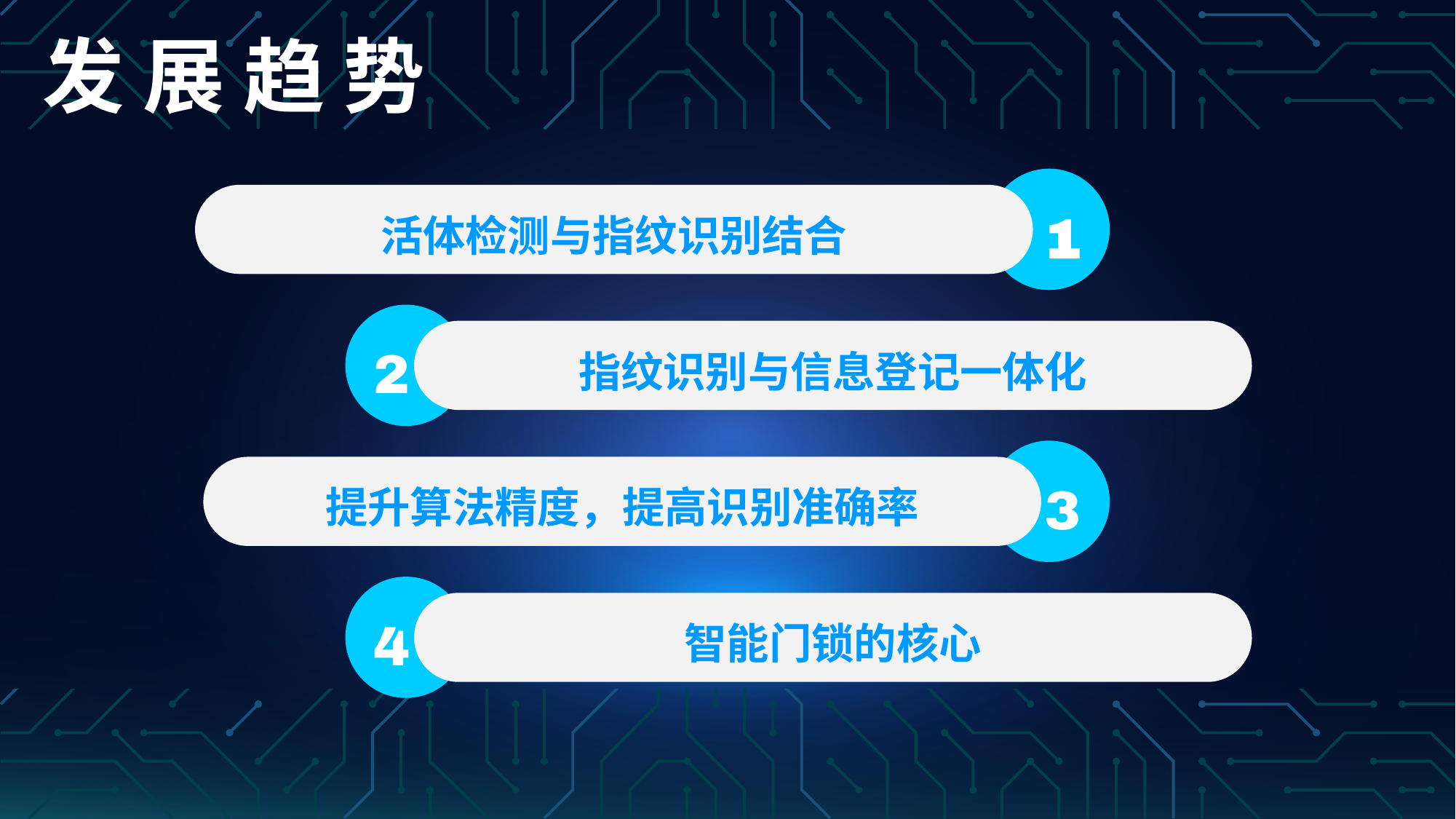

# 发 展 趋 势
1
活体检测与指纹识别结合
2
指纹识别与信息登记一体化
3
提升算法精度，提高识别准确率
4
智能门锁的核心